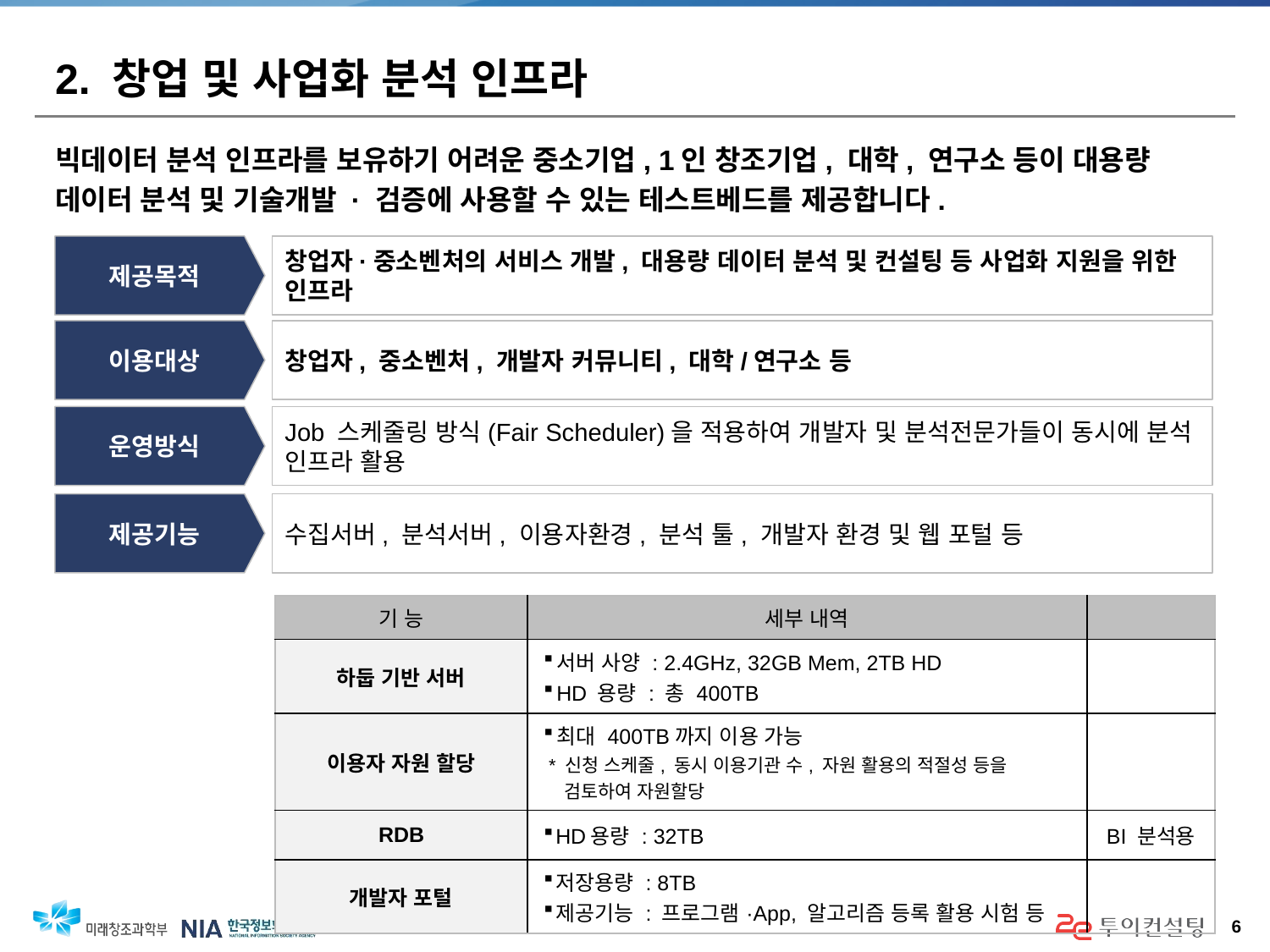

# 2. 창업 및 사업화 분석 인프라
빅데이터 분석 인프라를 보유하기 어려운 중소기업, 1인 창조기업, 대학, 연구소 등이 대용량 데이터 분석 및 기술개발 · 검증에 사용할 수 있는 테스트베드를 제공합니다.
제공목적
창업자·중소벤처의 서비스 개발, 대용량 데이터 분석 및 컨설팅 등 사업화 지원을 위한 인프라
이용대상
창업자, 중소벤처, 개발자 커뮤니티, 대학/연구소 등
운영방식
Job 스케줄링 방식(Fair Scheduler)을 적용하여 개발자 및 분석전문가들이 동시에 분석 인프라 활용
제공기능
수집서버, 분석서버, 이용자환경, 분석 툴, 개발자 환경 및 웹 포털 등
| 기 능 | 세부 내역 |  |
| --- | --- | --- |
| 하둡 기반 서버 | 서버 사양 : 2.4GHz, 32GB Mem, 2TB HD HD 용량 : 총 400TB |  |
| 이용자 자원 할당 | 최대 400TB까지 이용 가능 \* 신청 스케줄, 동시 이용기관 수, 자원 활용의 적절성 등을 검토하여 자원할당 |  |
| RDB | HD용량 : 32TB | BI 분석용 |
| 개발자 포털 | 저장용량 : 8TB 제공기능 : 프로그램·App, 알고리즘 등록 활용 시험 등 |  |